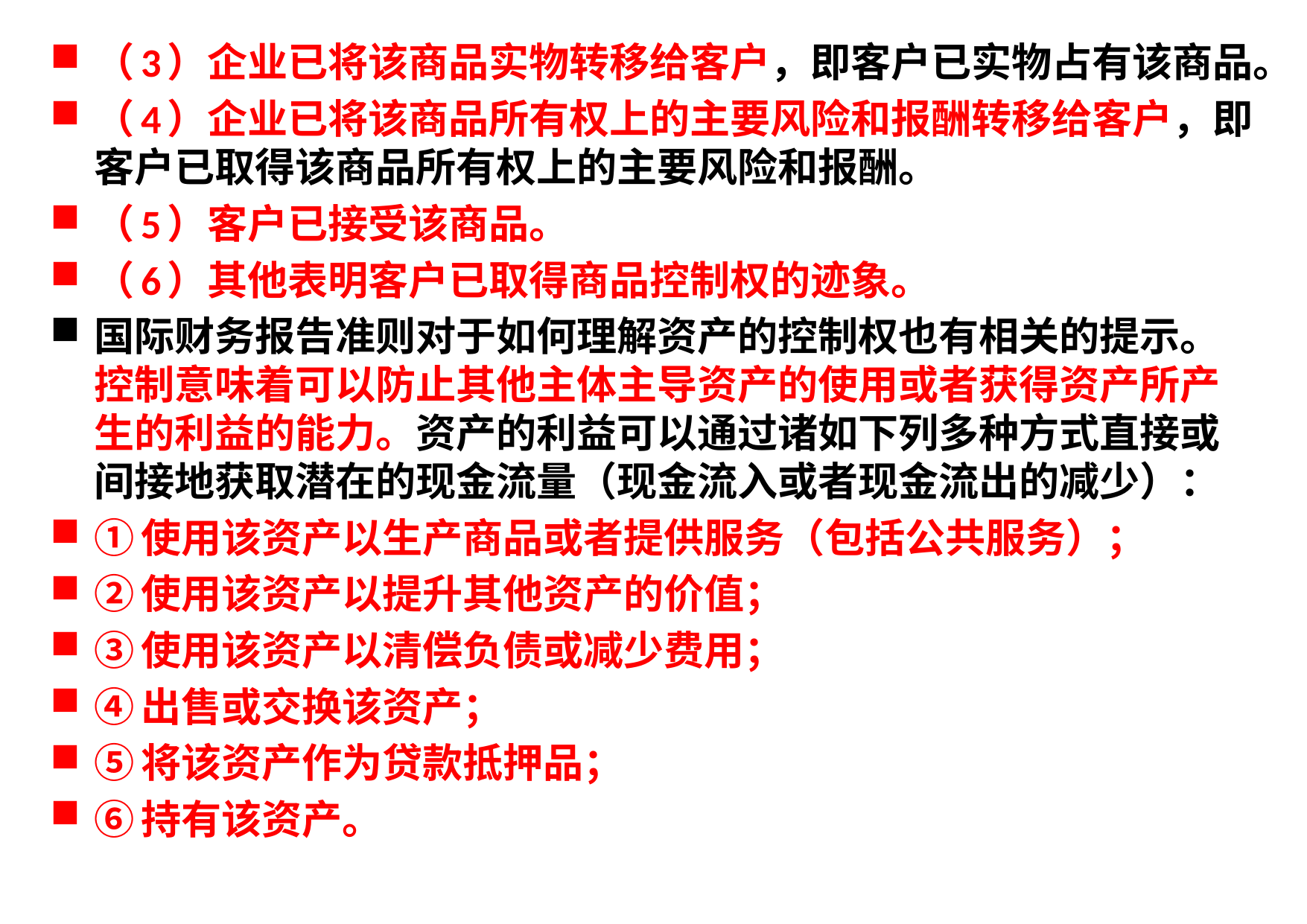

（3）企业已将该商品实物转移给客户，即客户已实物占有该商品。
（4）企业已将该商品所有权上的主要风险和报酬转移给客户，即客户已取得该商品所有权上的主要风险和报酬。
（5）客户已接受该商品。
（6）其他表明客户已取得商品控制权的迹象。
国际财务报告准则对于如何理解资产的控制权也有相关的提示。控制意味着可以防止其他主体主导资产的使用或者获得资产所产生的利益的能力。资产的利益可以通过诸如下列多种方式直接或间接地获取潜在的现金流量（现金流入或者现金流出的减少）：
①使用该资产以生产商品或者提供服务（包括公共服务）；
②使用该资产以提升其他资产的价值；
③使用该资产以清偿负债或减少费用；
④出售或交换该资产；
⑤将该资产作为贷款抵押品；
⑥持有该资产。

88